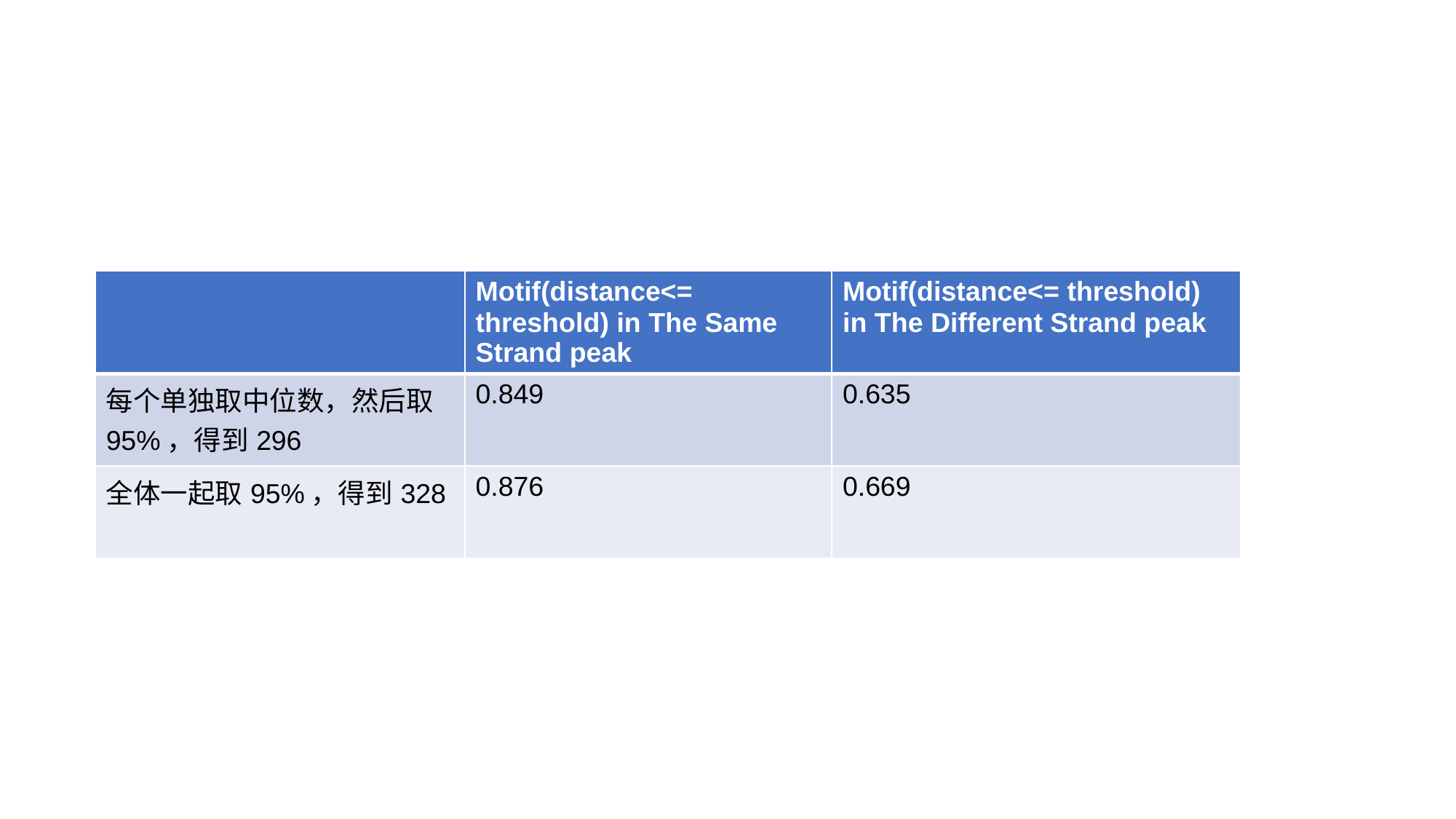

|  | Motif(distance<= threshold) in The Same Strand peak | Motif(distance<= threshold) in The Different Strand peak |
| --- | --- | --- |
| 每个单独取中位数，然后取95%，得到296 | 0.849 | 0.635 |
| 全体一起取95%，得到328 | 0.876 | 0.669 |